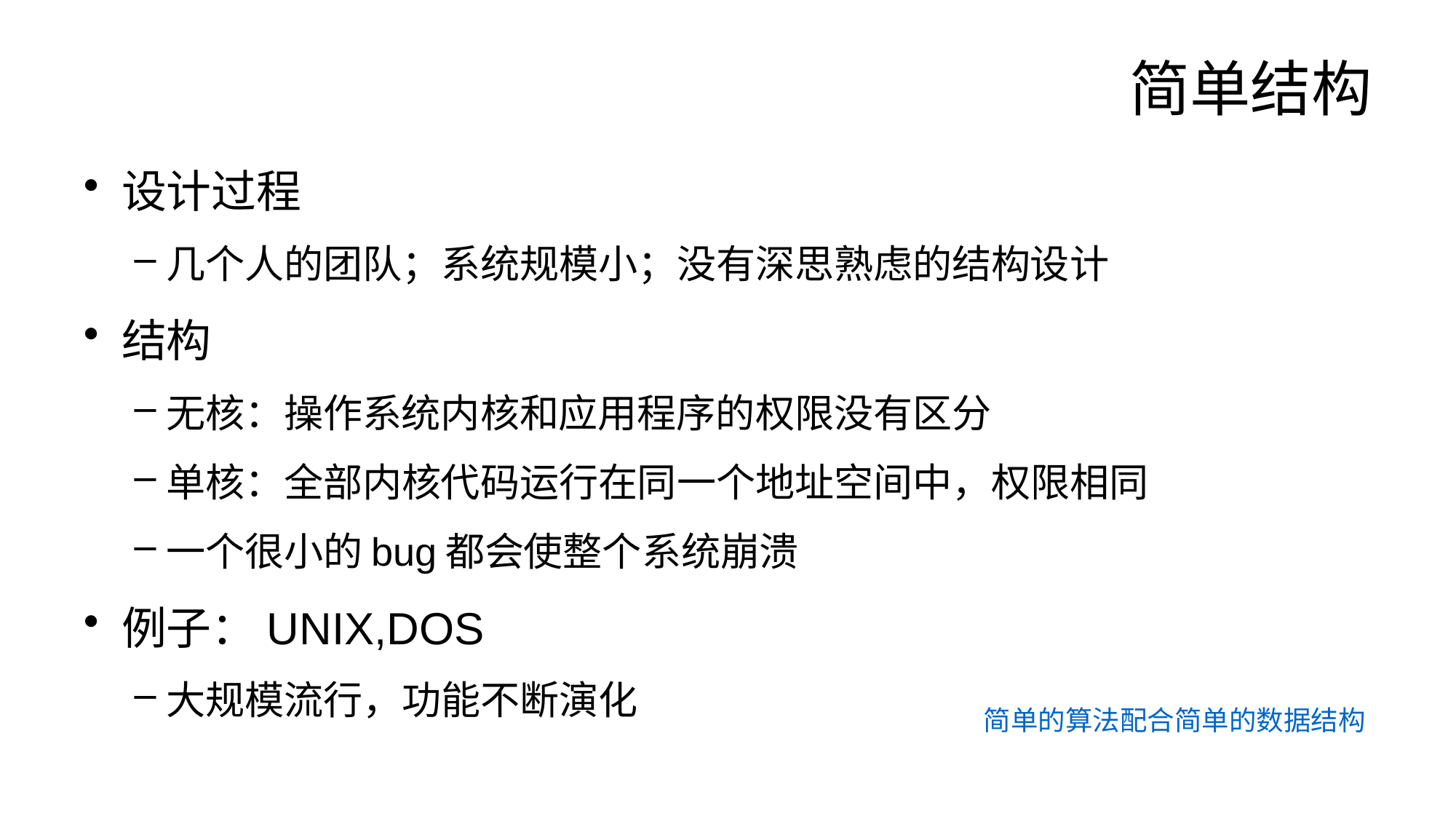

# 简单结构
设计过程
几个人的团队；系统规模小；没有深思熟虑的结构设计
结构
无核：操作系统内核和应用程序的权限没有区分
单核：全部内核代码运行在同一个地址空间中，权限相同
一个很小的bug都会使整个系统崩溃
例子：UNIX,DOS
大规模流行，功能不断演化
简单的算法配合简单的数据结构